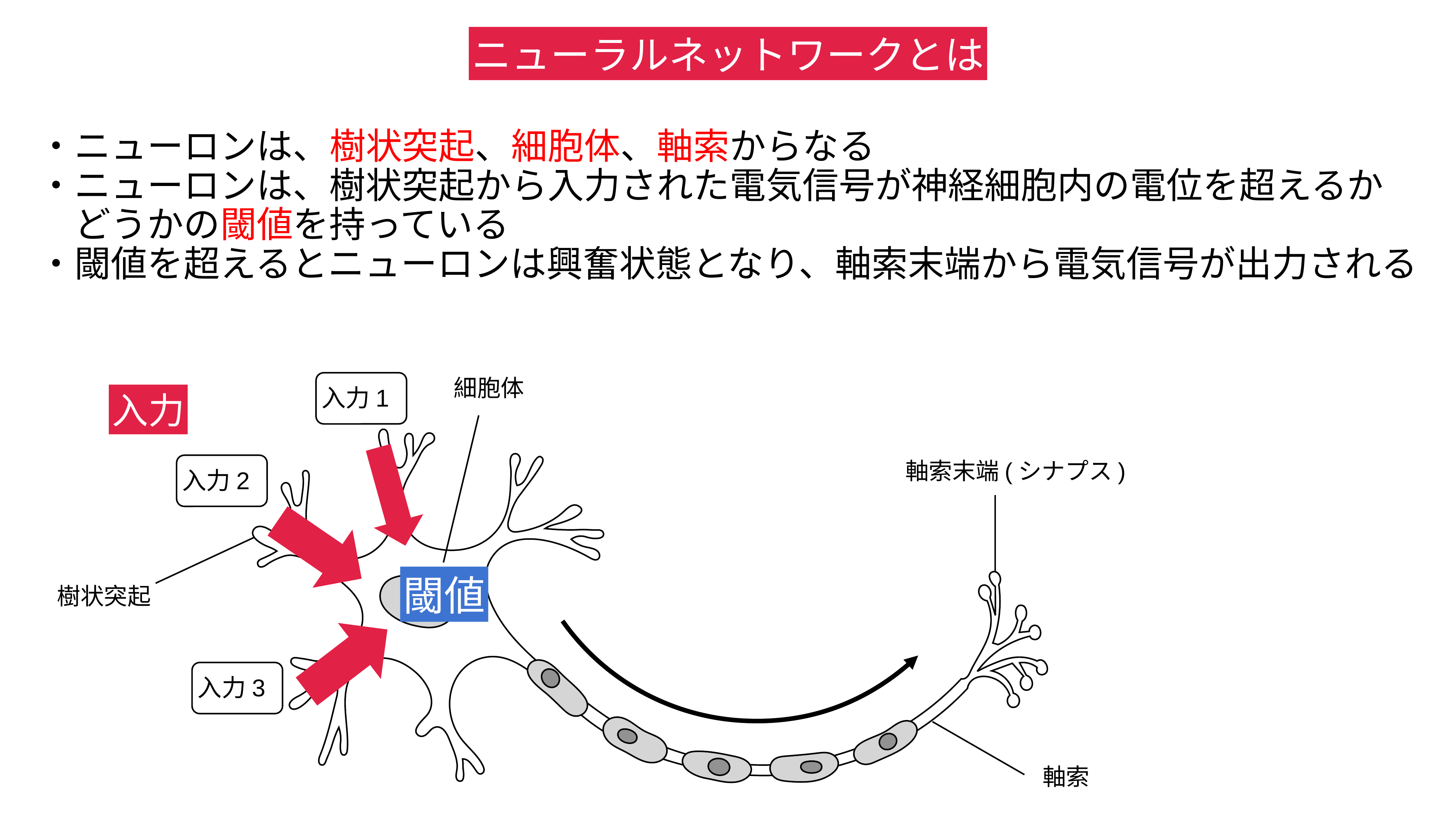

ニューラルネットワークとは
・ニューロンは、樹状突起、細胞体、軸索からなる
・ニューロンは、樹状突起から入力された電気信号が神経細胞内の電位を超えるか
　どうかの閾値を持っている
・閾値を超えるとニューロンは興奮状態となり、軸索末端から電気信号が出力される

細胞体
入力1
入力

軸索末端(シナプス)
入力2

閾値

樹状突起

入力3

軸索